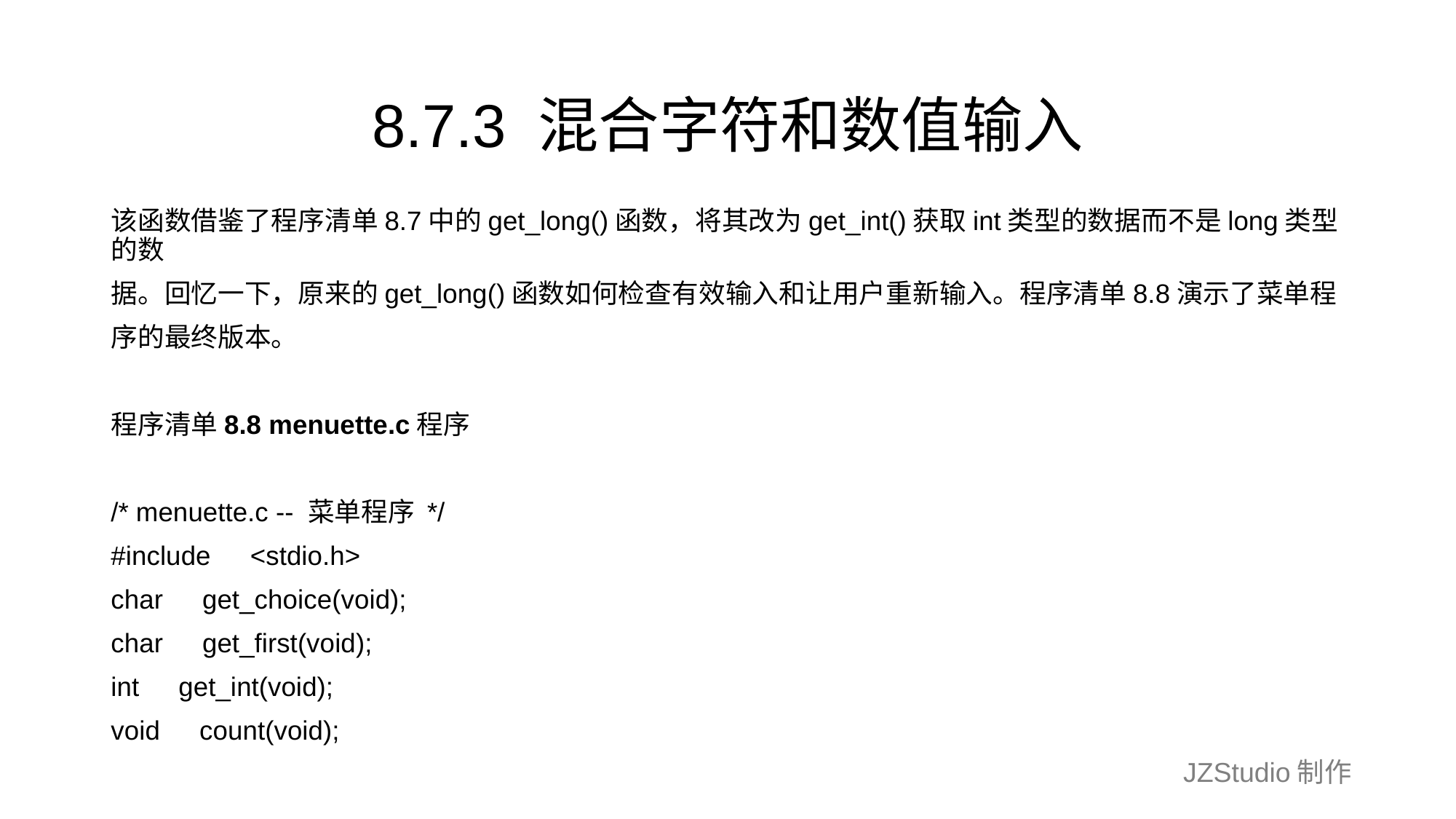

# 8.7.3 混合字符和数值输入
该函数借鉴了程序清单8.7中的get_long()函数，将其改为get_int()获取int类型的数据而不是long类型的数
据。回忆一下，原来的get_long()函数如何检查有效输入和让用户重新输入。程序清单8.8演示了菜单程
序的最终版本。

程序清单8.8 menuette.c程序

/* menuette.c -- 菜单程序 */
#include　<stdio.h>
char　get_choice(void);
char　get_first(void);
int　get_int(void);
void　count(void);